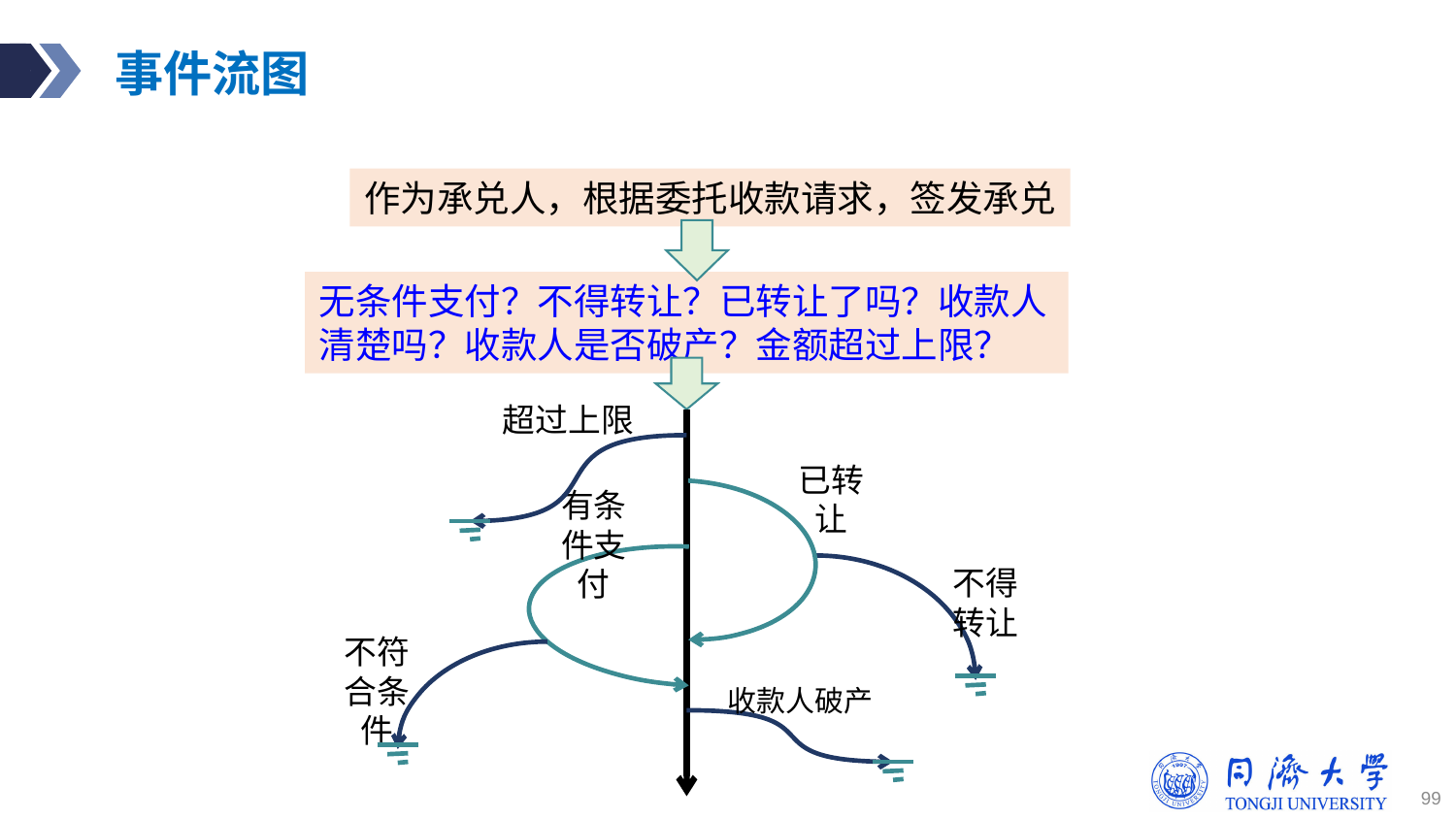

# 事件流图
作为承兑人，根据委托收款请求，签发承兑

无条件支付？不得转让？已转让了吗？收款人清楚吗？收款人是否破产？金额超过上限？

超过上限
已转让
有条件支付

不得
转让

不符合条件
收款人破产
99